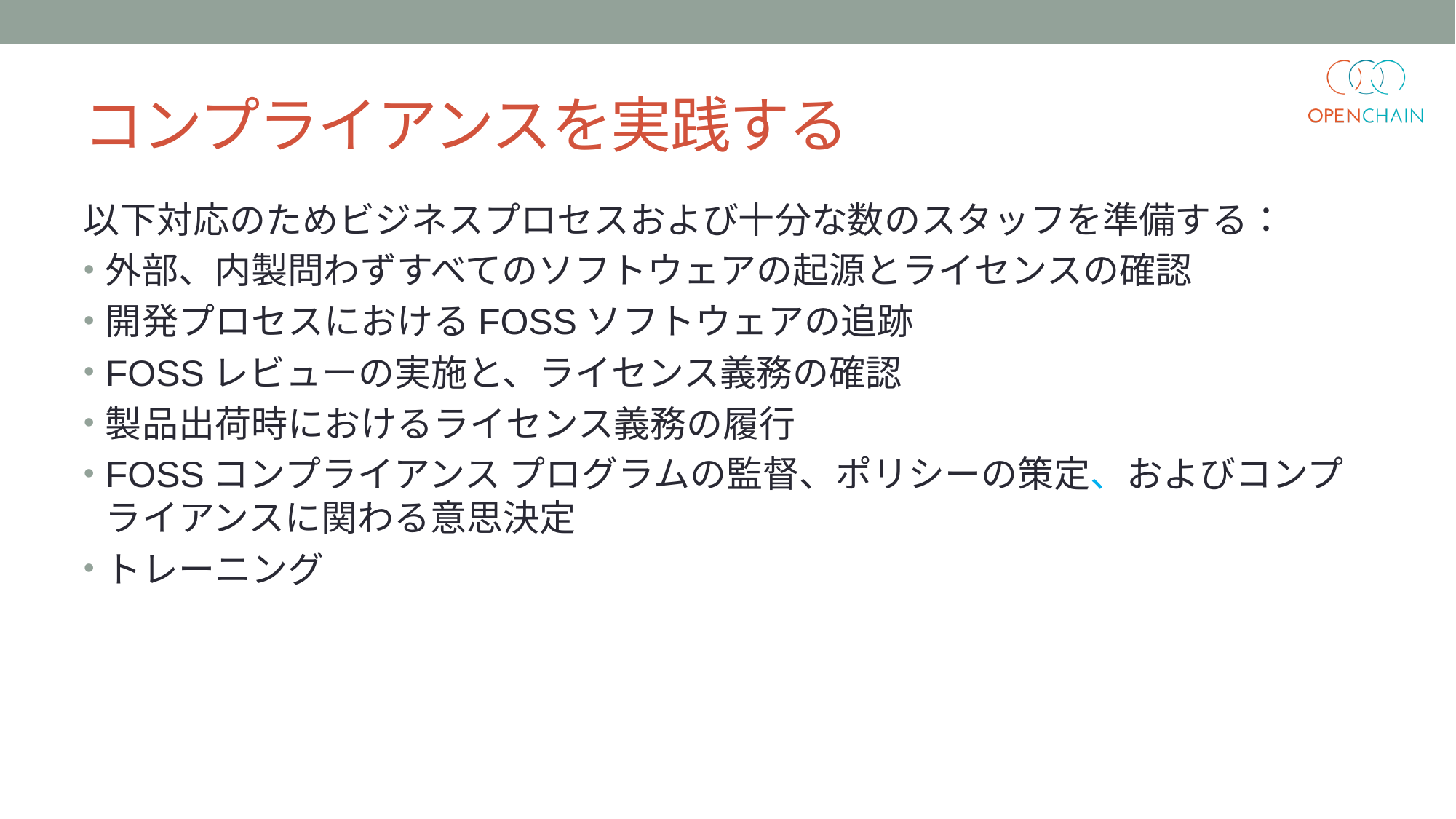

# コンプライアンスを実践する
以下対応のためビジネスプロセスおよび十分な数のスタッフを準備する：
外部、内製問わずすべてのソフトウェアの起源とライセンスの確認
開発プロセスにおけるFOSSソフトウェアの追跡
FOSSレビューの実施と、ライセンス義務の確認
製品出荷時におけるライセンス義務の履行
FOSSコンプライアンス プログラムの監督、ポリシーの策定、およびコンプライアンスに関わる意思決定
トレーニング